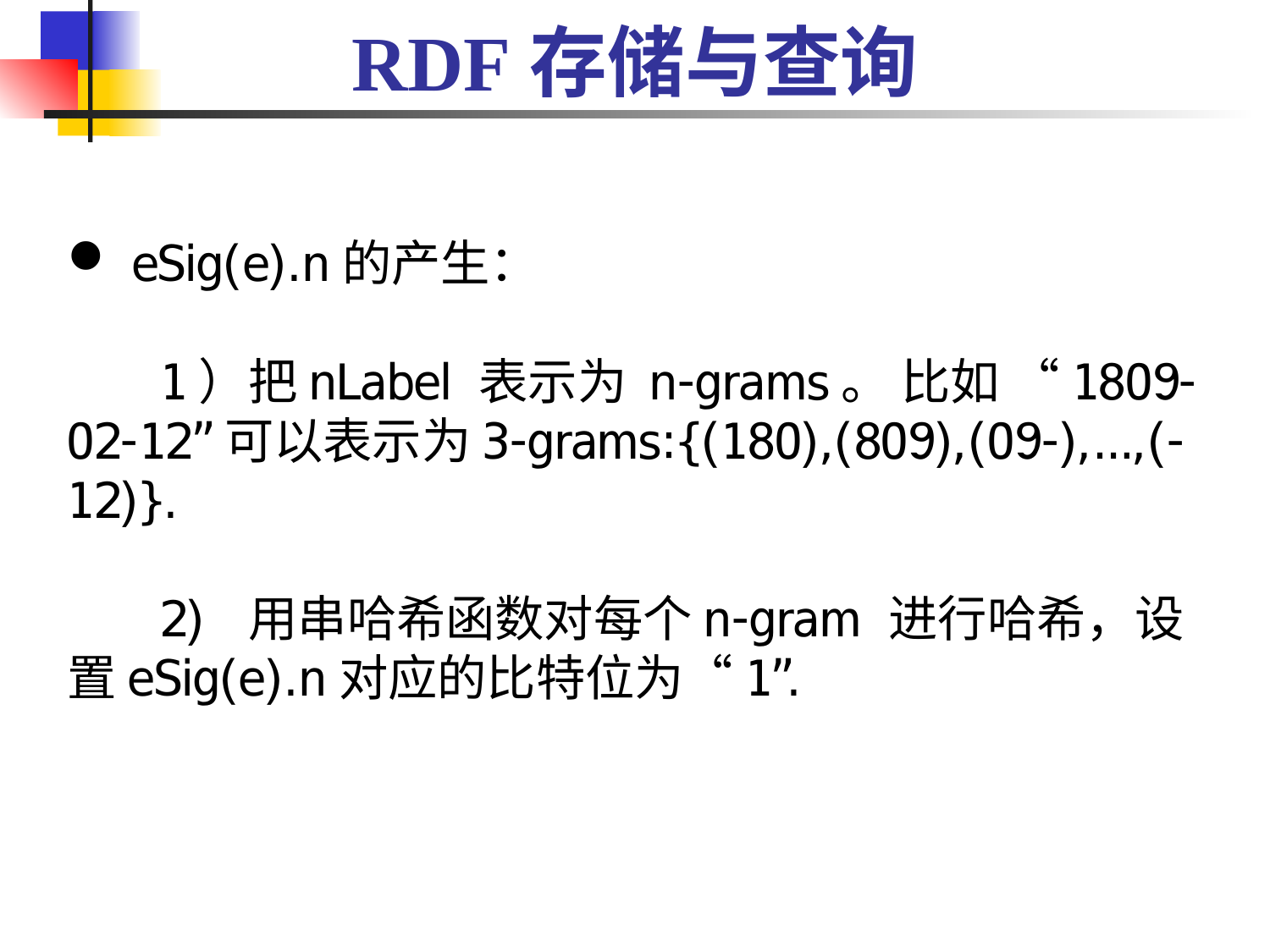

# RDF存储与查询

 eSig(e).n的产生：

      1）把nLabel 表示为 n-grams。 比如 “1809-02-12”可以表示为3-grams:{(180),(809),(09-),…,(-12)}.

      2)  用串哈希函数对每个n-gram 进行哈希，设置eSig(e).n对应的比特位为“1”.